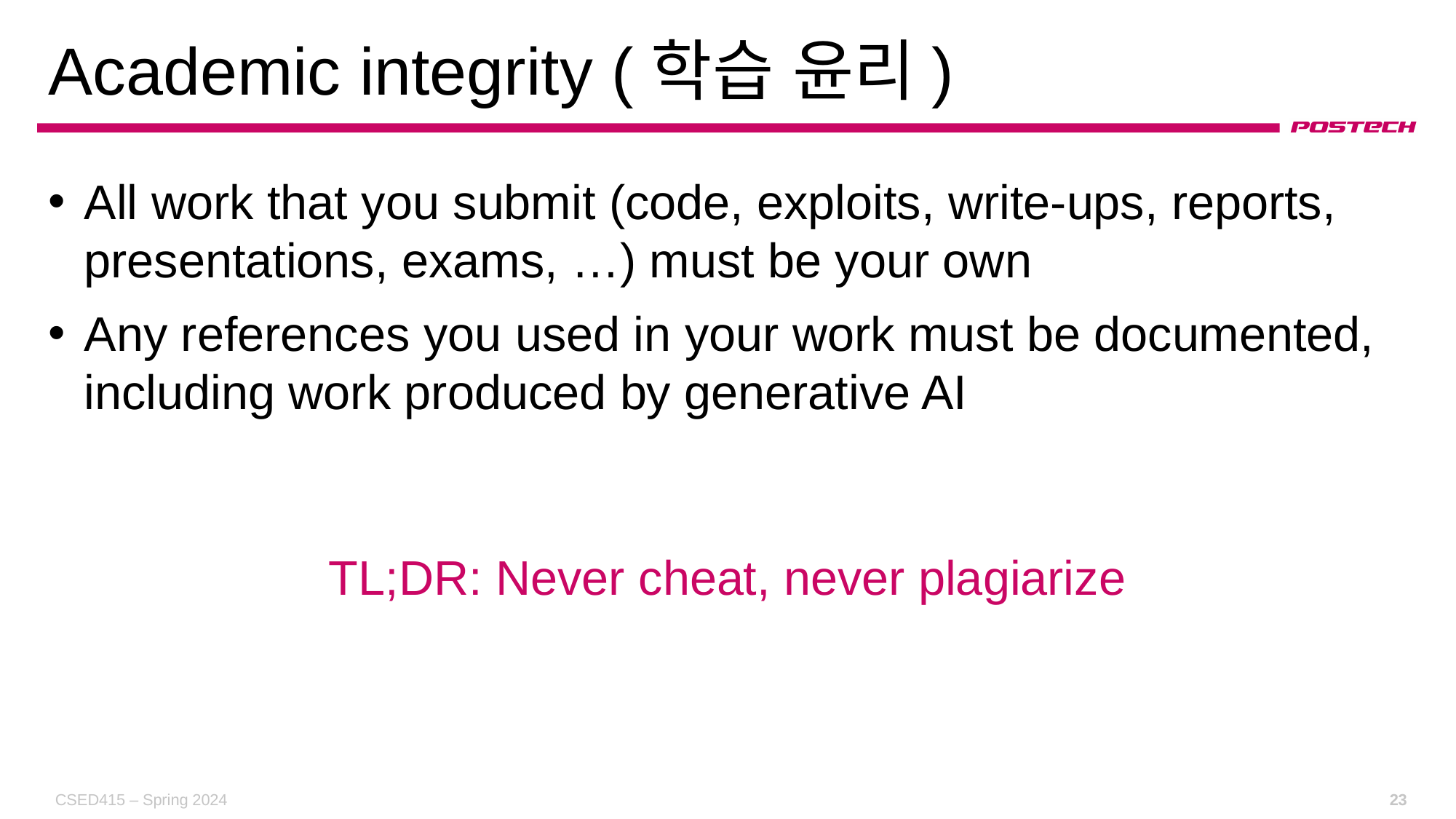

# Academic integrity (학습 윤리)
All work that you submit (code, exploits, write-ups, reports, presentations, exams, …) must be your own
Any references you used in your work must be documented, including work produced by generative AI

TL;DR: Never cheat, never plagiarize
CSED415 – Spring 2024
23